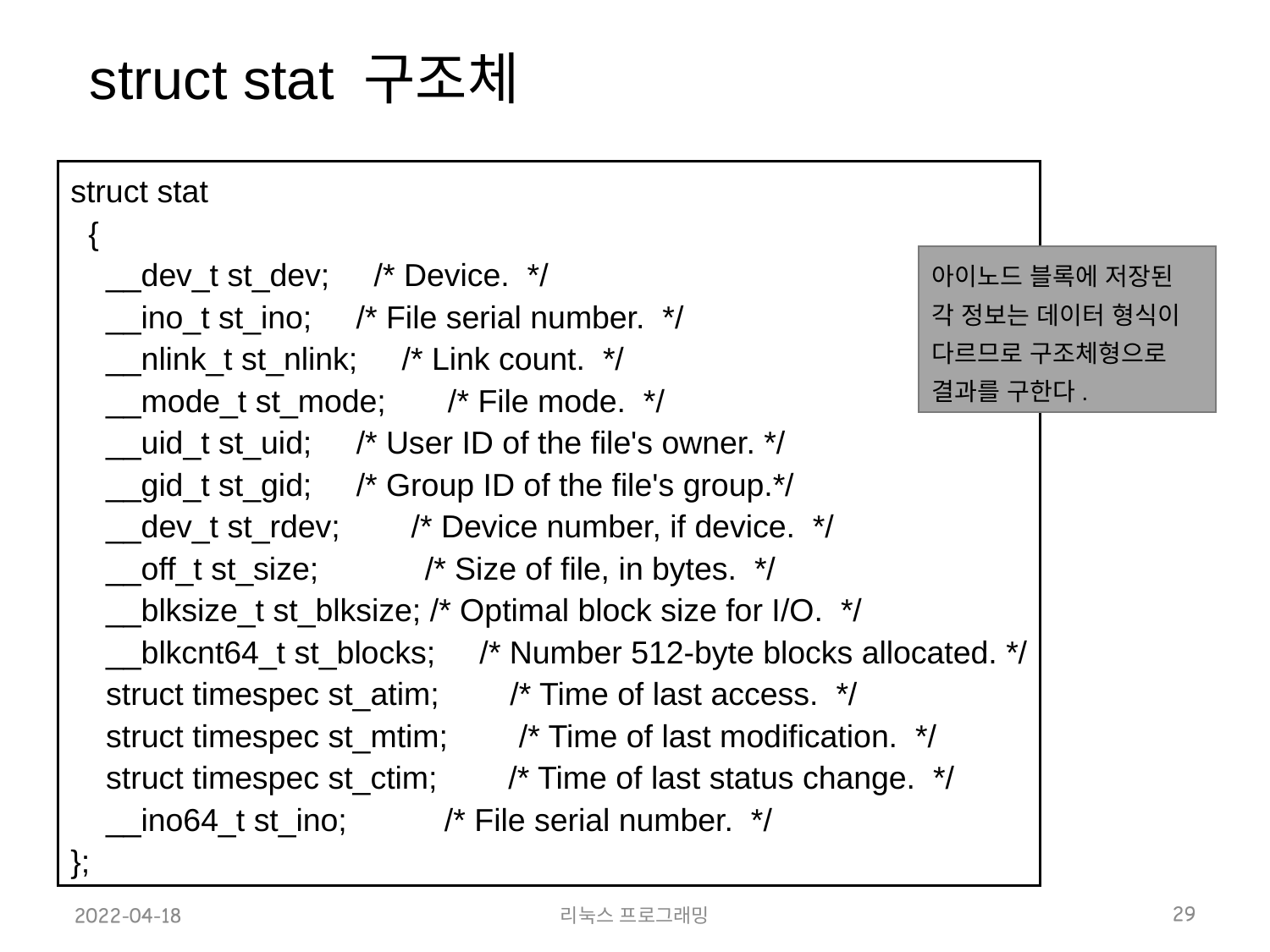

# struct stat 구조체
struct stat
  {
    __dev_t st_dev;     /* Device.  */
    __ino_t st_ino;     /* File serial number.  */
    __nlink_t st_nlink;     /* Link count.  */
    __mode_t st_mode;       /* File mode.  */
    __uid_t st_uid;     /* User ID of the file's owner. */
    __gid_t st_gid;     /* Group ID of the file's group.*/
    __dev_t st_rdev;        /* Device number, if device.  */
    __off_t st_size;            /* Size of file, in bytes.  */
    __blksize_t st_blksize; /* Optimal block size for I/O.  */
    __blkcnt64_t st_blocks;     /* Number 512-byte blocks allocated. */
    struct timespec st_atim;        /* Time of last access.  */
    struct timespec st_mtim;        /* Time of last modification.  */
    struct timespec st_ctim;        /* Time of last status change.  */
    __ino64_t st_ino;           /* File serial number.  */
};
아이노드 블록에 저장된
각 정보는 데이터 형식이
다르므로 구조체형으로
결과를 구한다.
2022-04-18
리눅스 프로그래밍
29